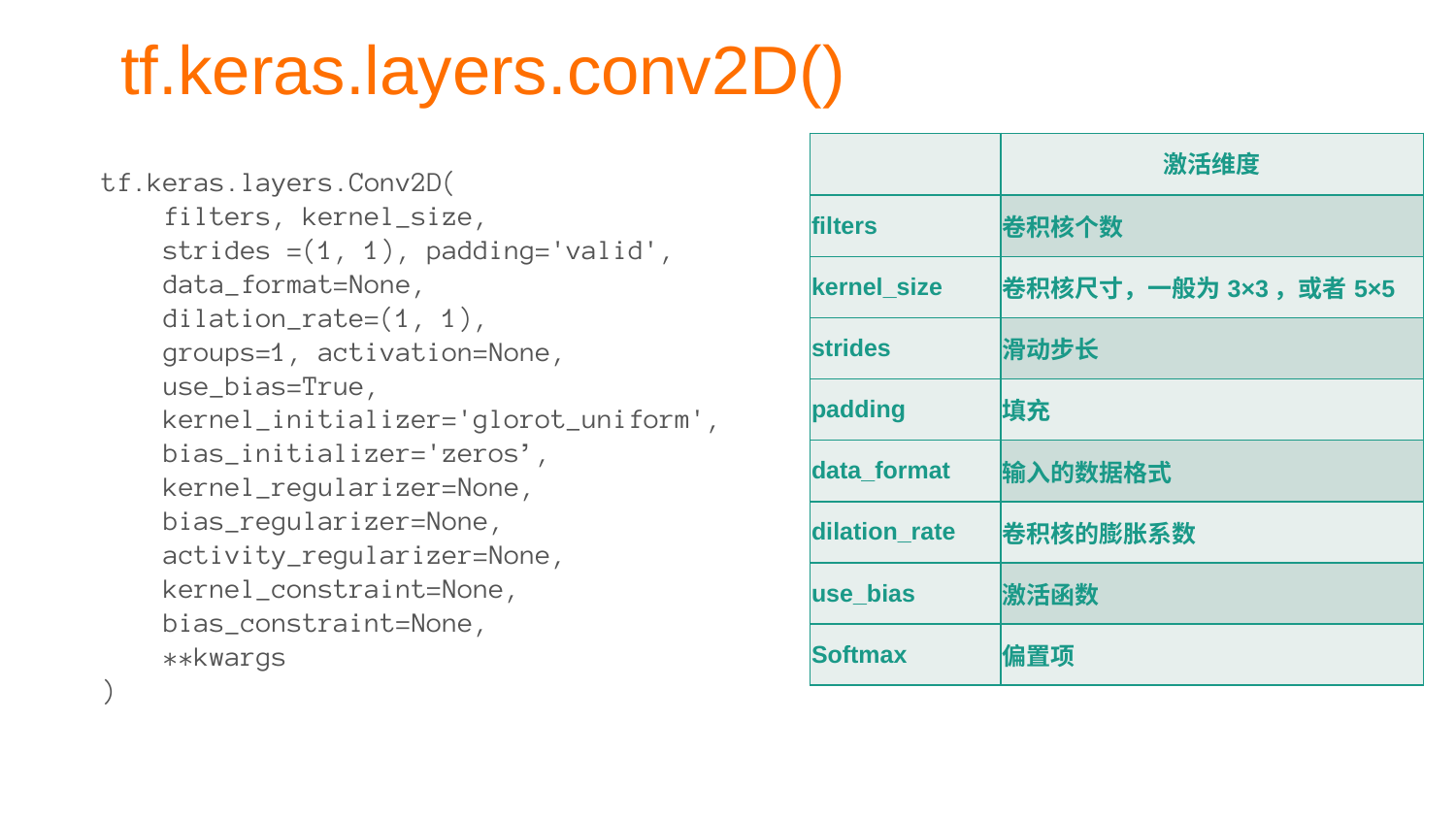

tf.keras.layers.conv2D()
|  | 激活维度 |
| --- | --- |
| filters | 卷积核个数 |
| kernel\_size | 卷积核尺寸，一般为3×3，或者5×5 |
| strides | 滑动步长 |
| padding | 填充 |
| data\_format | 输入的数据格式 |
| dilation\_rate | 卷积核的膨胀系数 |
| use\_bias | 激活函数 |
| Softmax | 偏置项 |
tf.keras.layers.Conv2D(
    filters, kernel_size,
    strides =(1, 1), padding='valid',
    data_format=None,
    dilation_rate=(1, 1),
    groups=1, activation=None,
    use_bias=True,
    kernel_initializer='glorot_uniform',
    bias_initializer='zeros’,
    kernel_regularizer=None,
    bias_regularizer=None,
    activity_regularizer=None,
    kernel_constraint=None,
    bias_constraint=None,
    **kwargs
)